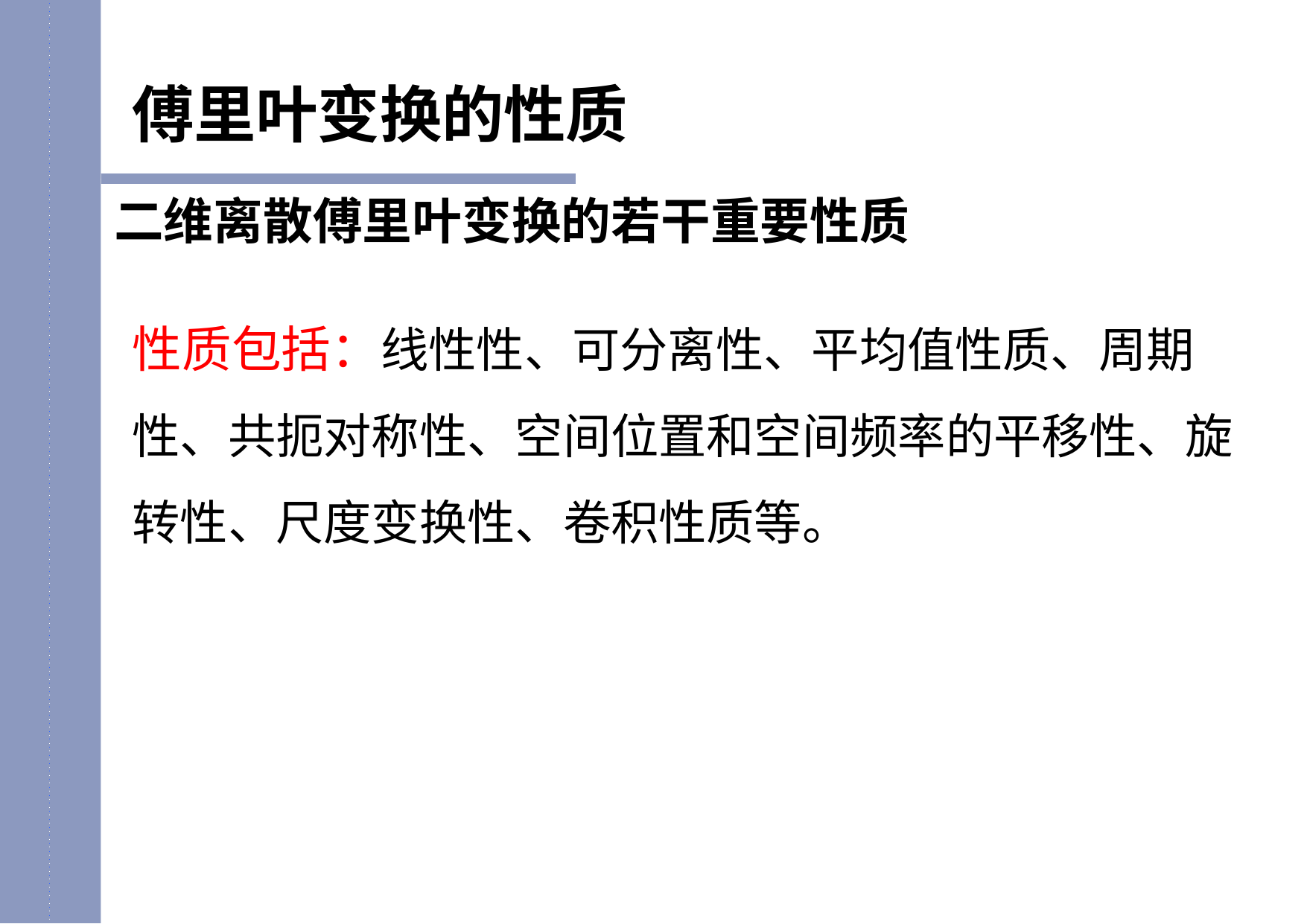

傅里叶变换的性质
二维离散傅里叶变换的若干重要性质
性质包括：线性性、可分离性、平均值性质、周期性、共扼对称性、空间位置和空间频率的平移性、旋转性、尺度变换性、卷积性质等。